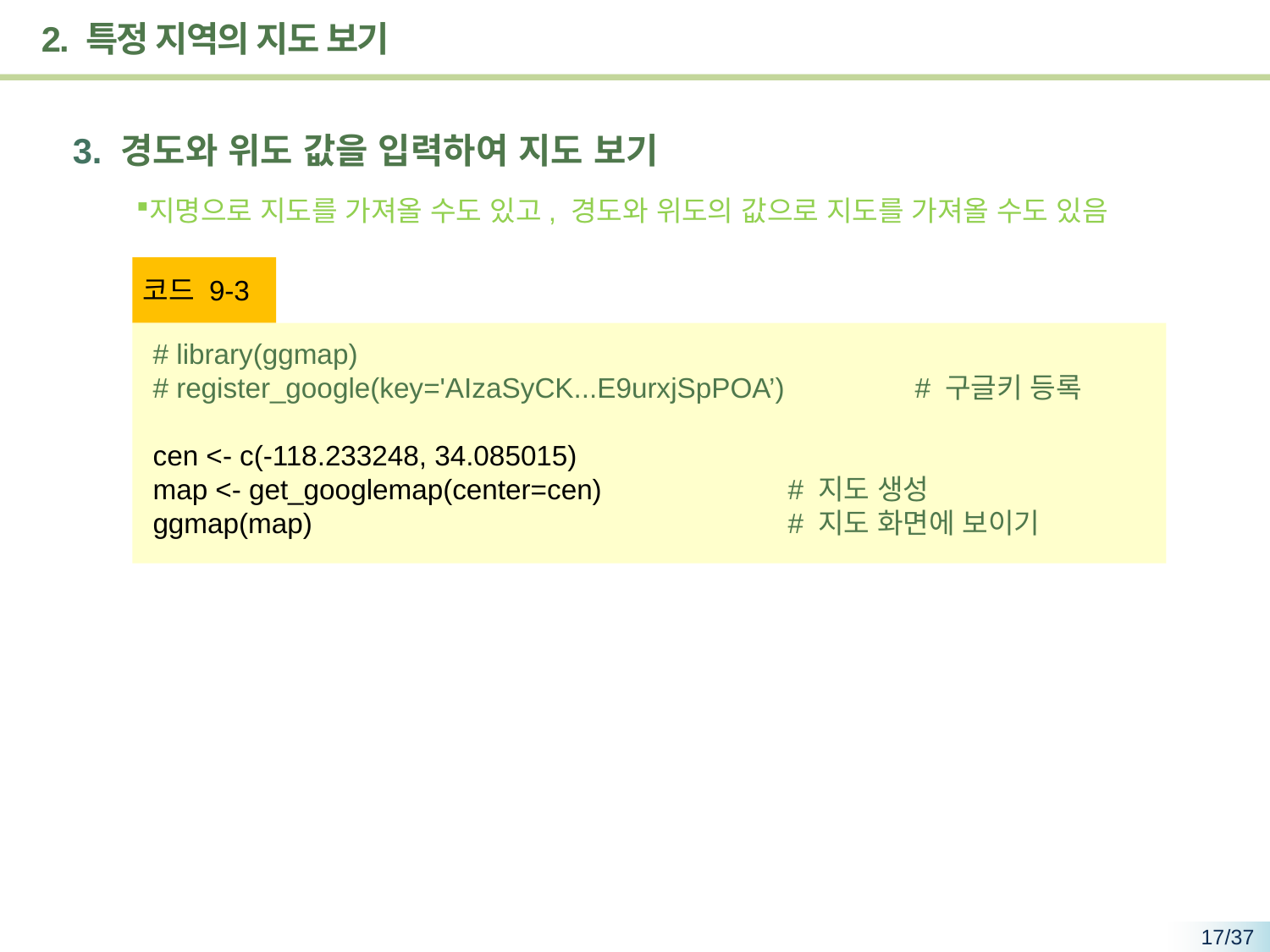

# 2. 특정 지역의 지도 보기
3. 경도와 위도 값을 입력하여 지도 보기
지명으로 지도를 가져올 수도 있고, 경도와 위도의 값으로 지도를 가져올 수도 있음

코드 9-3

# library(ggmap)
# register_google(key='AIzaSyCK...E9urxjSpPOA’) 	# 구글키 등록

cen <- c(-118.233248, 34.085015)
map <- get_googlemap(center=cen) 		# 지도 생성
ggmap(map) 				# 지도 화면에 보이기